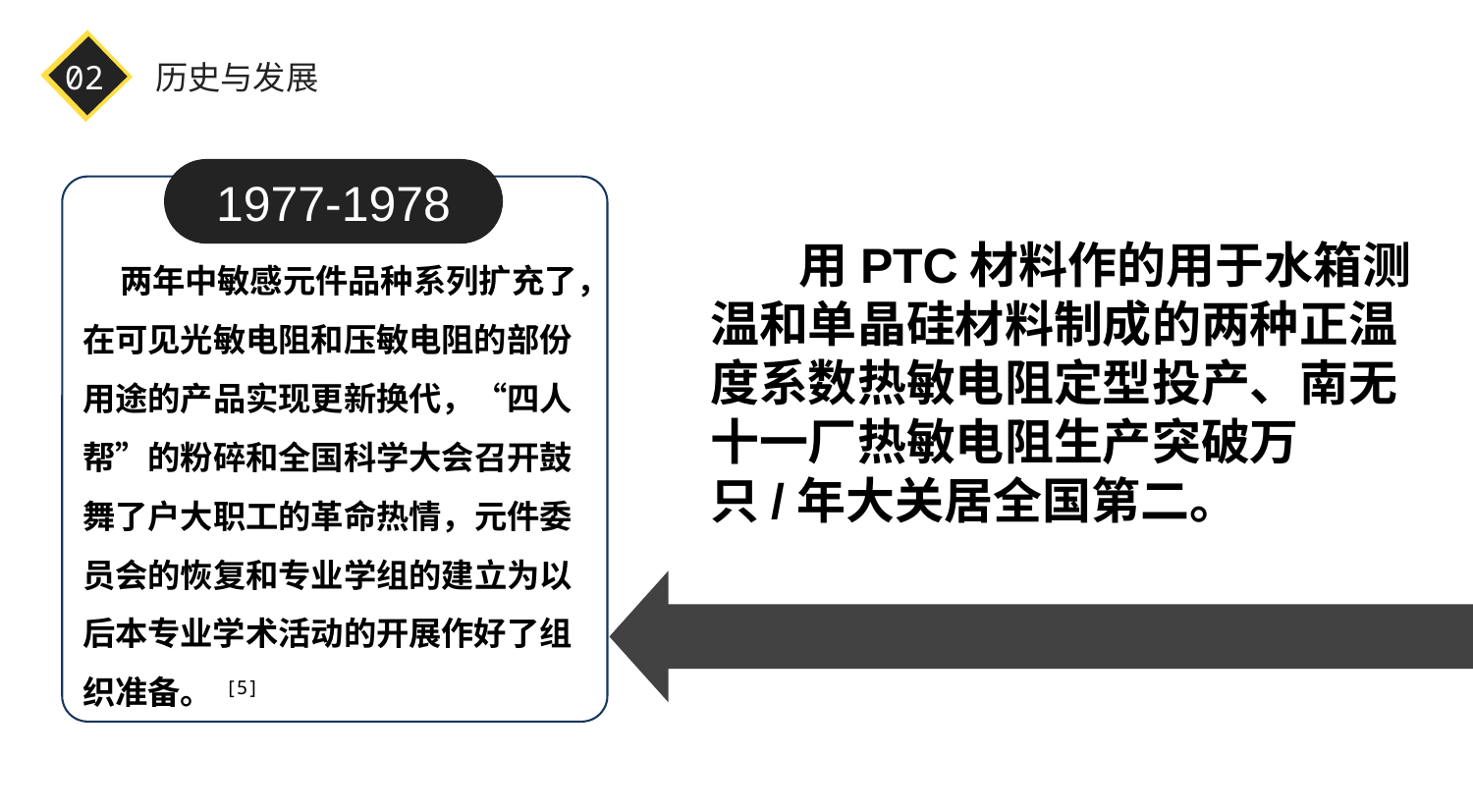

02
历史与发展
1977-1978

       用PTC材料作的用于水箱测温和单晶硅材料制成的两种正温度系数热敏电阻定型投产、南无十一厂热敏电阻生产突破万只/年大关居全国第二。
    两年中敏感元件品种系列扩充了，在可见光敏电阻和压敏电阻的部份用途的产品实现更新换代，“四人帮”的粉碎和全国科学大会召开鼓舞了户大职工的革命热情，元件委员会的恢复和专业学组的建立为以后本专业学术活动的开展作好了组织准备。 [5]